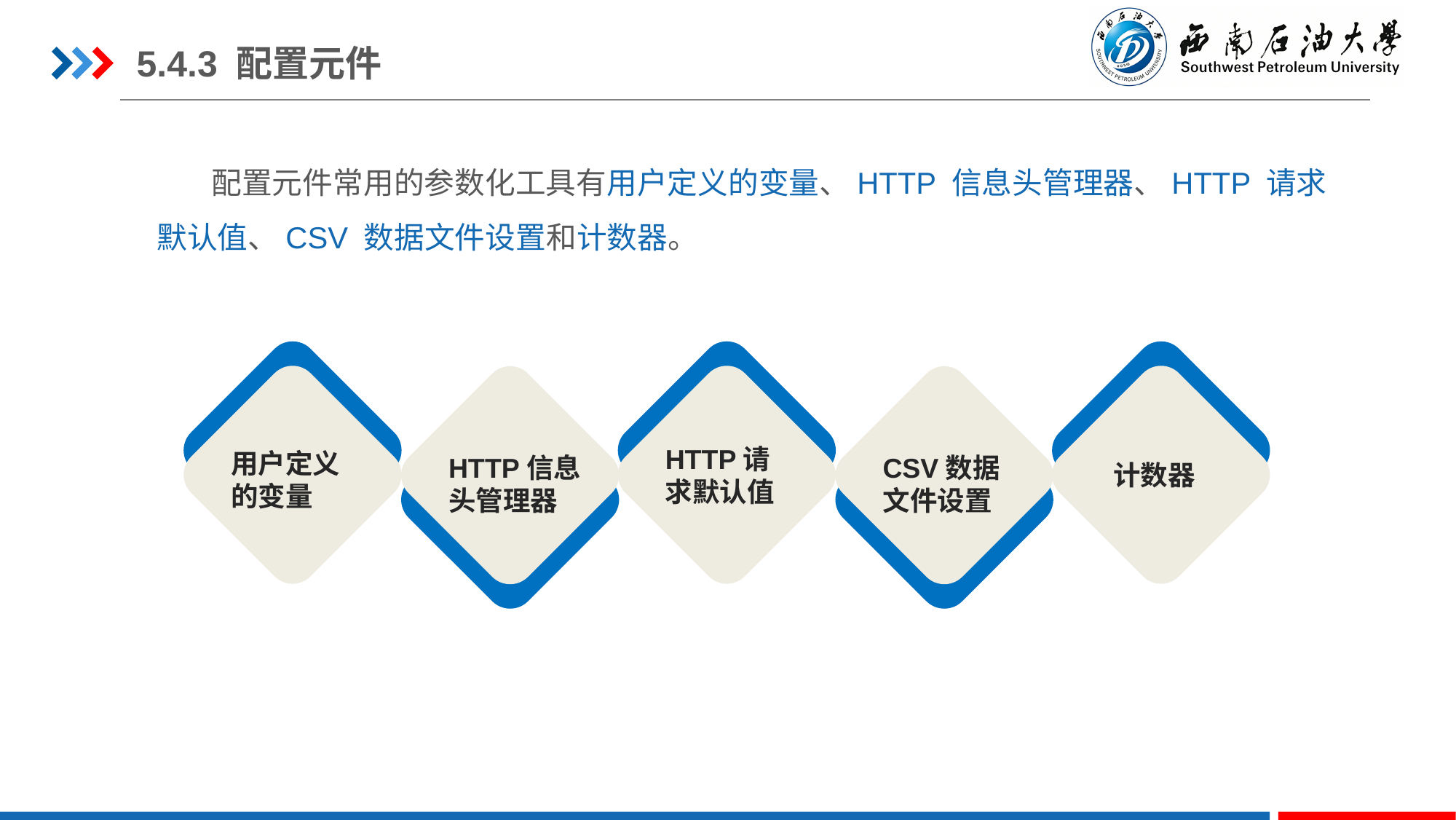

5.4.3 配置元件
配置元件常用的参数化工具有用户定义的变量、HTTP 信息头管理器、HTTP 请求默认值、CSV 数据文件设置和计数器。
配置元件中常用的参数化工具

HTTP信息头管理器
用户定义的变量
HTTP请求默认值
计数器
CSV数据文件设置